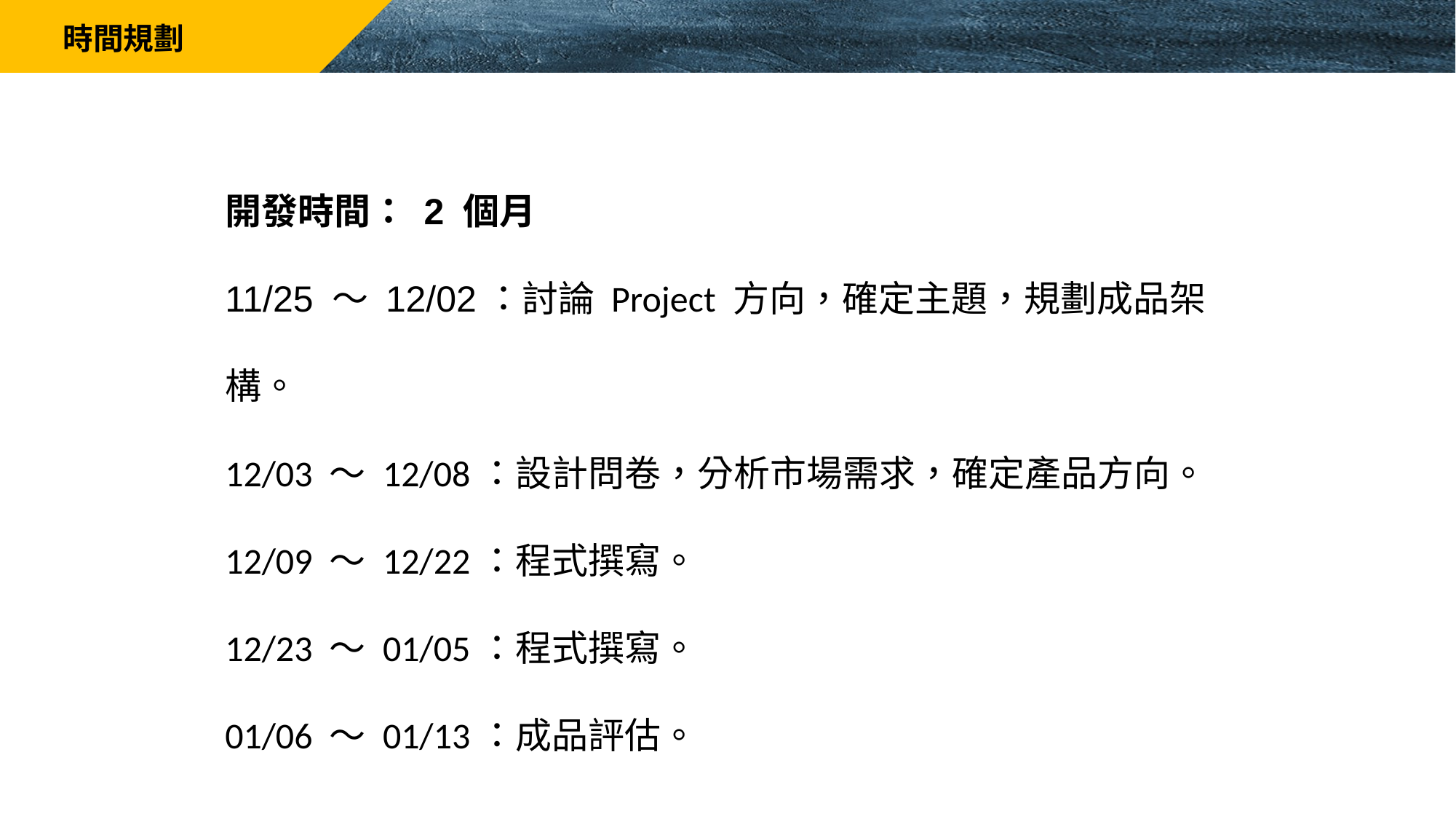

時間規劃
開發時間： 2 個月
11/25 ～ 12/02：討論 Project 方向，確定主題，規劃成品架構。
12/03 ～ 12/08：設計問卷，分析市場需求，確定產品方向。
12/09 ～ 12/22：程式撰寫。
12/23 ～ 01/05：程式撰寫。
01/06 ～ 01/13：成品評估。